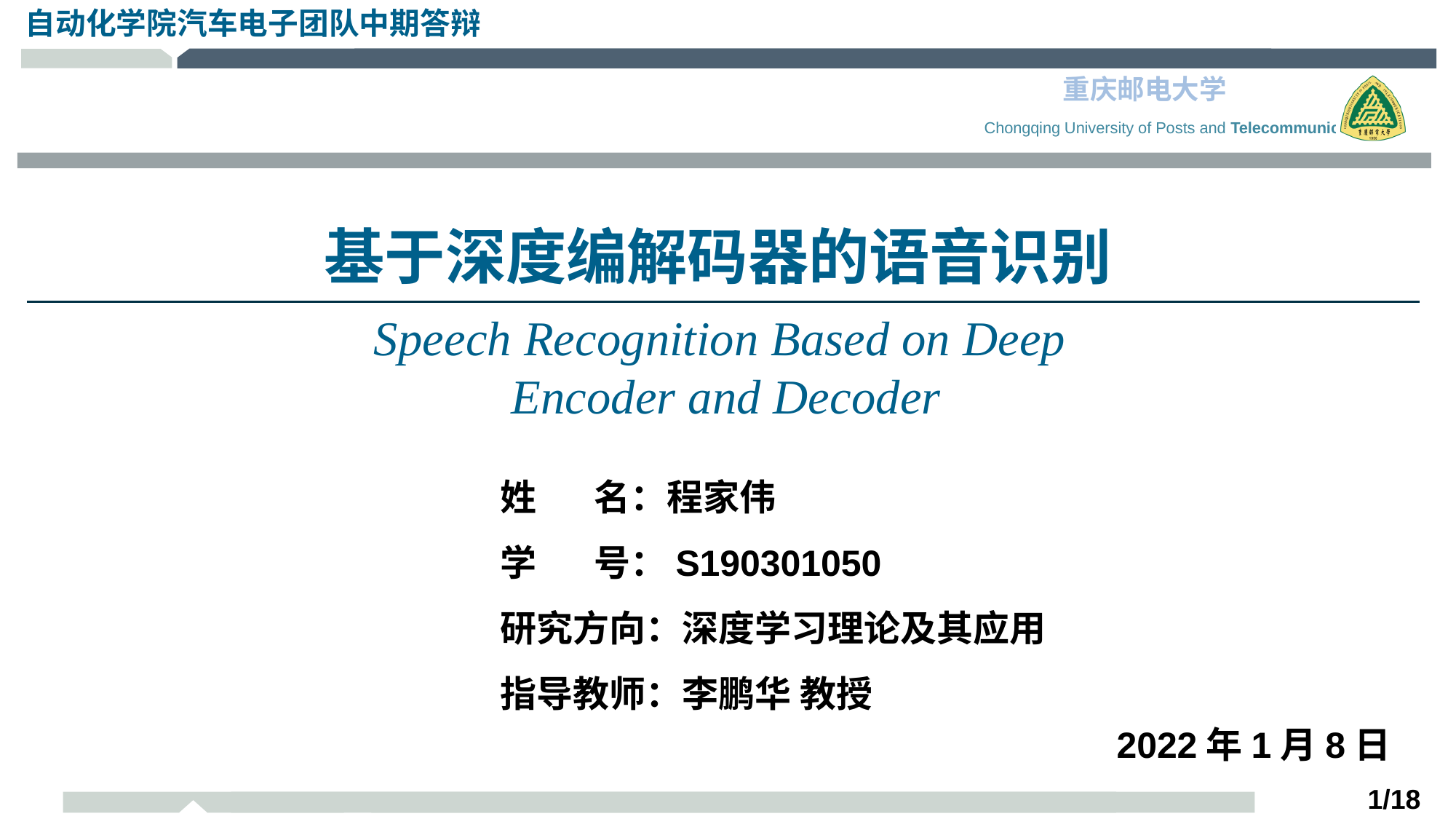

基于深度编解码器的语音识别
Speech Recognition Based on Deep
Encoder and Decoder
姓       名：程家伟
学       号：S190301050
研究方向：深度学习理论及其应用
指导教师：李鹏华 教授
2022年1月8日